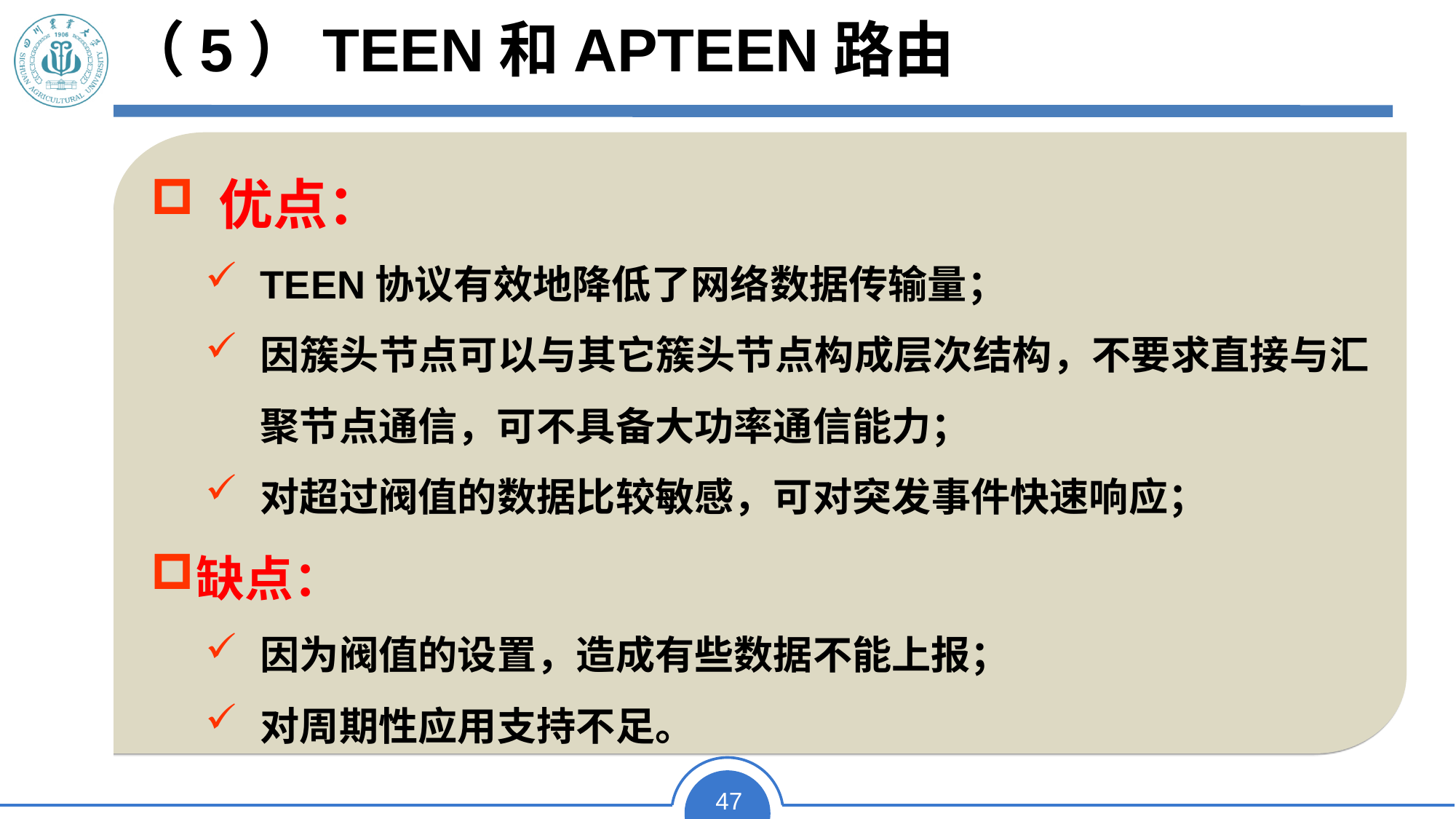

# （5）TEEN和APTEEN路由
 优点：
TEEN协议有效地降低了网络数据传输量；
因簇头节点可以与其它簇头节点构成层次结构，不要求直接与汇聚节点通信，可不具备大功率通信能力；
对超过阀值的数据比较敏感，可对突发事件快速响应；
缺点：
因为阀值的设置，造成有些数据不能上报；
对周期性应用支持不足。